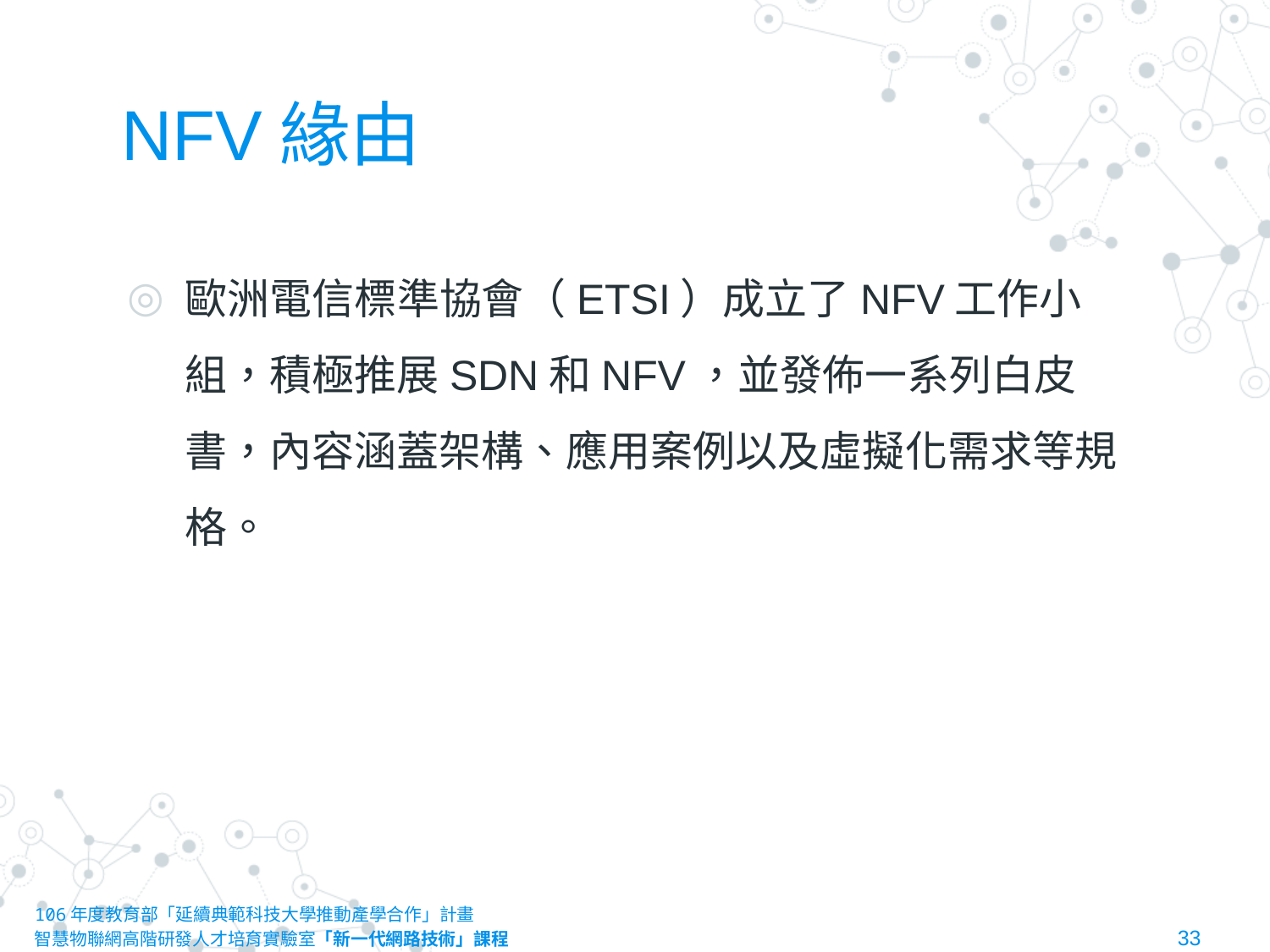

# NFV緣由
歐洲電信標準協會（ETSI）成立了NFV工作小組，積極推展SDN和NFV，並發佈一系列白皮書，內容涵蓋架構、應用案例以及虛擬化需求等規格。
106年度教育部「延續典範科技大學推動產學合作」計畫
智慧物聯網高階研發人才培育實驗室「新一代網路技術」課程						33